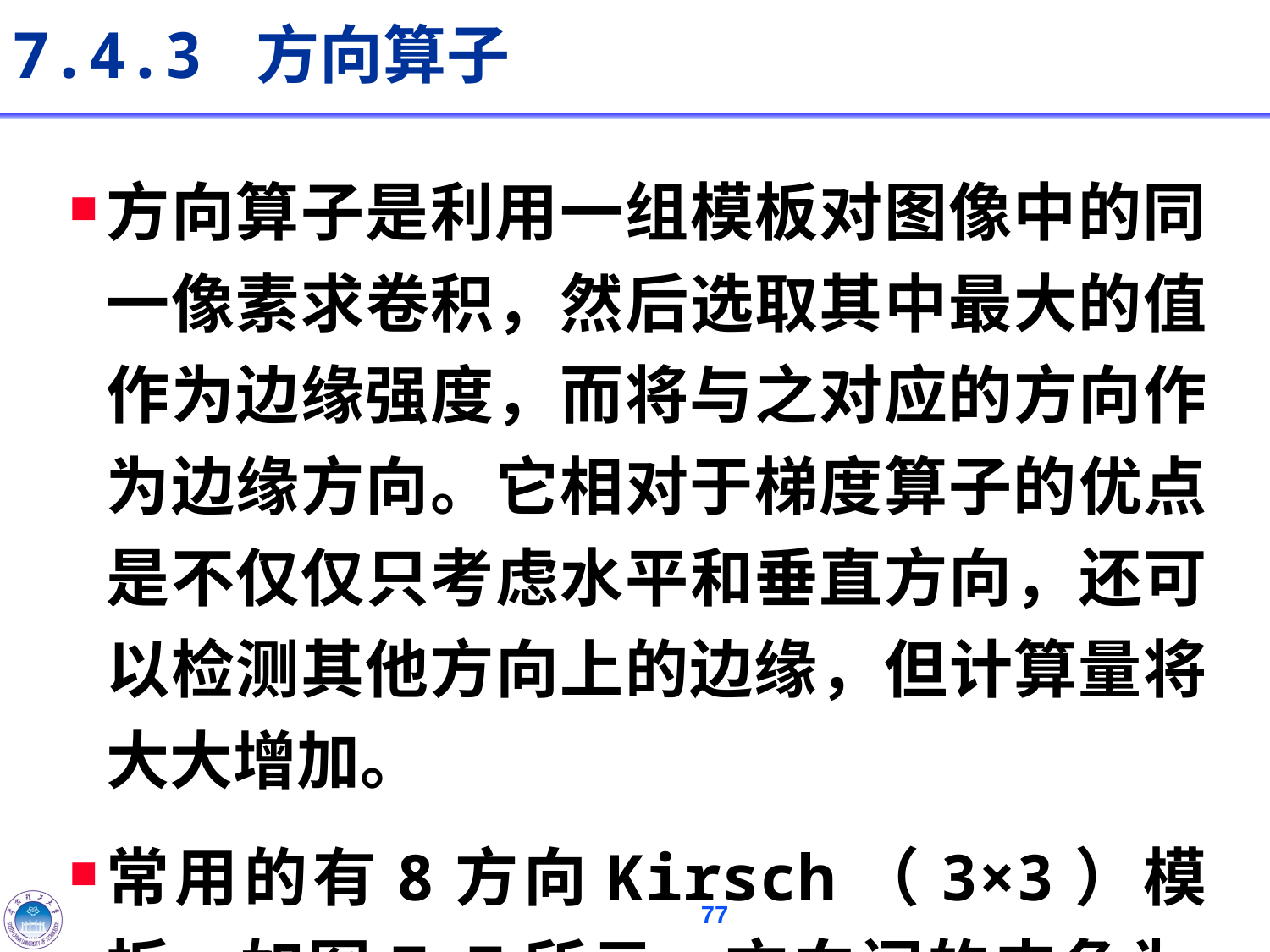

# 7.4.3 方向算子
方向算子是利用一组模板对图像中的同一像素求卷积，然后选取其中最大的值作为边缘强度，而将与之对应的方向作为边缘方向。它相对于梯度算子的优点是不仅仅只考虑水平和垂直方向，还可以检测其他方向上的边缘，但计算量将大大增加。
常用的有8方向Kirsch（3×3）模板，如图7.7所示，方向间的夹角为45º。